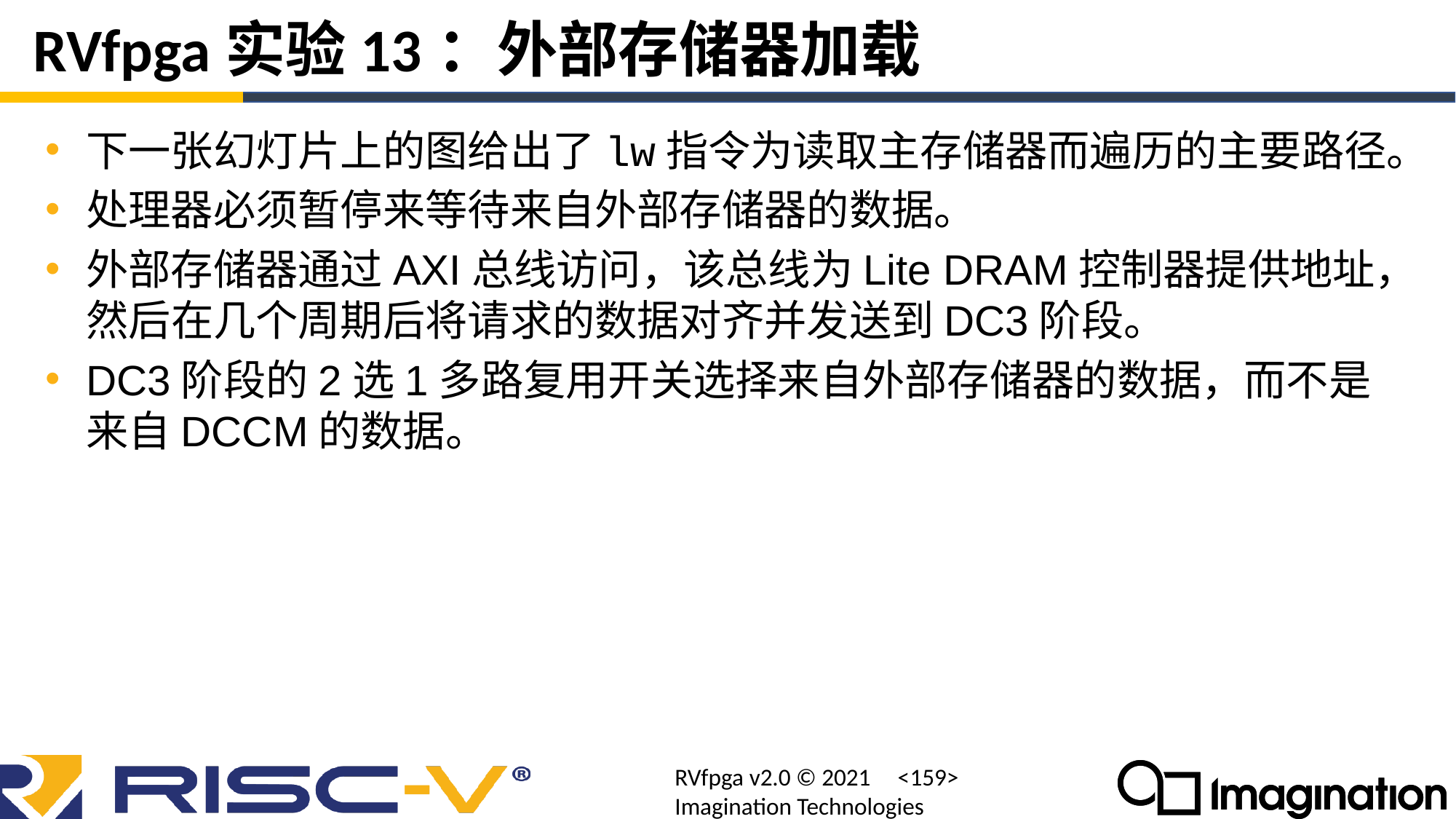

# RVfpga实验13：外部存储器加载
下一张幻灯片上的图给出了lw指令为读取主存储器而遍历的主要路径。
处理器必须暂停来等待来自外部存储器的数据。
外部存储器通过AXI总线访问，该总线为Lite DRAM控制器提供地址，然后在几个周期后将请求的数据对齐并发送到DC3阶段。
DC3阶段的2选1多路复用开关选择来自外部存储器的数据，而不是来自DCCM的数据。